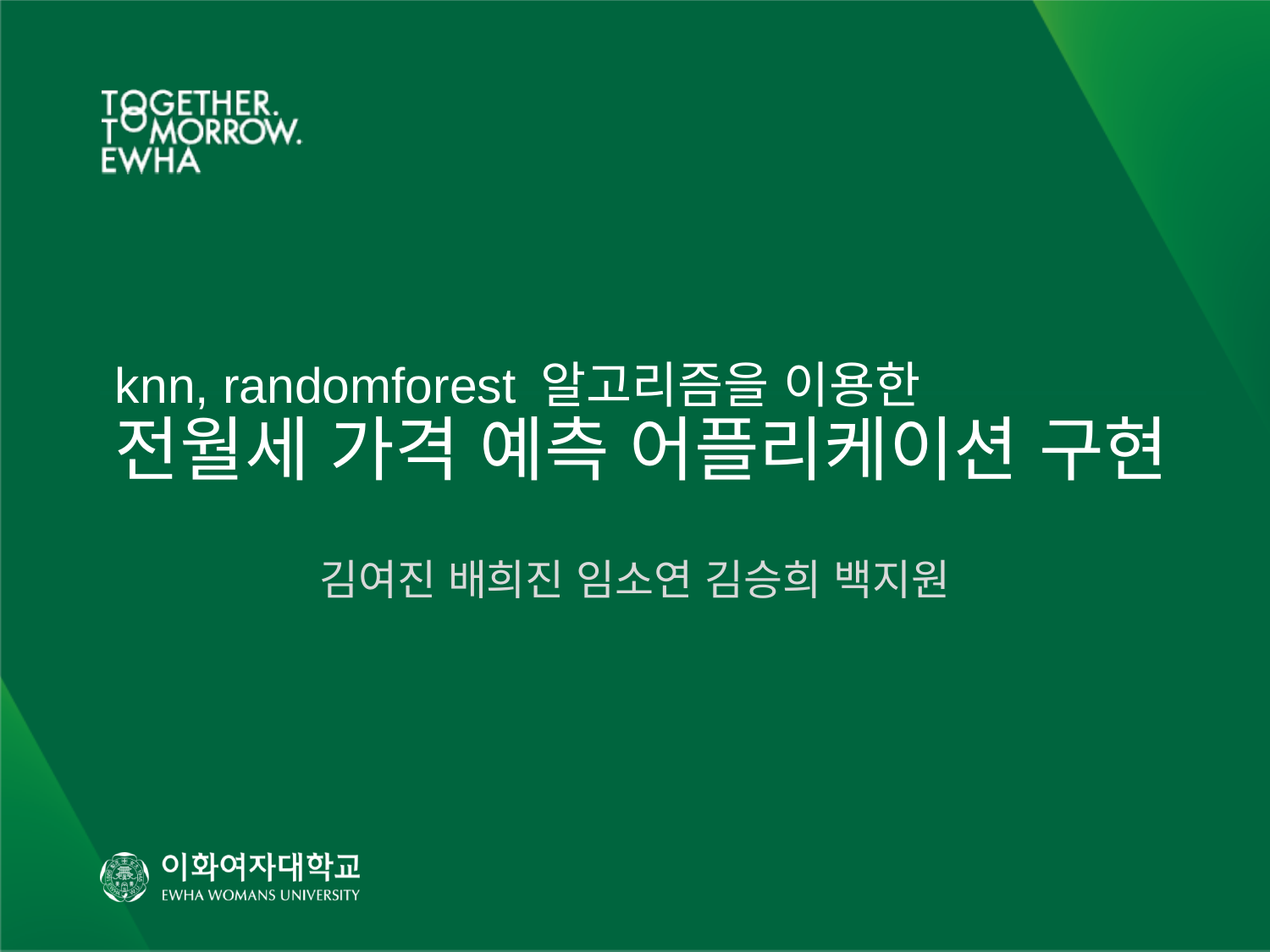

# knn, randomforest 알고리즘을 이용한 전월세 가격 예측 어플리케이션 구현
김여진 배희진 임소연 김승희 백지원